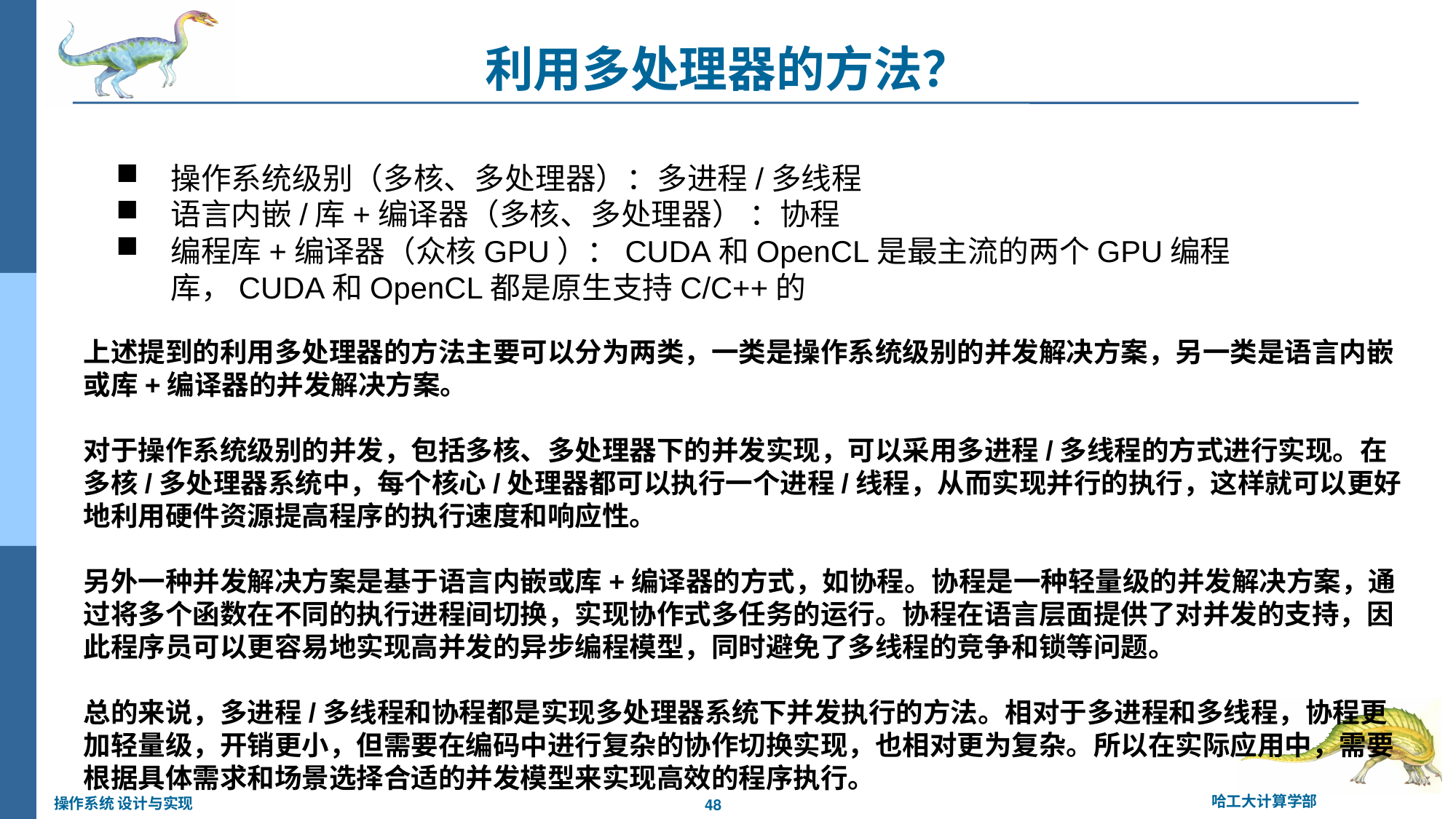

利用多处理器的方法？
操作系统级别（多核、多处理器）：多进程/多线程
语言内嵌/库+编译器（多核、多处理器） ：协程
编程库+编译器（众核GPU）：CUDA和OpenCL是最主流的两个GPU编程库，CUDA和OpenCL都是原生支持C/C++的
上述提到的利用多处理器的方法主要可以分为两类，一类是操作系统级别的并发解决方案，另一类是语言内嵌或库+编译器的并发解决方案。

对于操作系统级别的并发，包括多核、多处理器下的并发实现，可以采用多进程/多线程的方式进行实现。在多核/多处理器系统中，每个核心/处理器都可以执行一个进程/线程，从而实现并行的执行，这样就可以更好地利用硬件资源提高程序的执行速度和响应性。

另外一种并发解决方案是基于语言内嵌或库+编译器的方式，如协程。协程是一种轻量级的并发解决方案，通过将多个函数在不同的执行进程间切换，实现协作式多任务的运行。协程在语言层面提供了对并发的支持，因此程序员可以更容易地实现高并发的异步编程模型，同时避免了多线程的竞争和锁等问题。

总的来说，多进程/多线程和协程都是实现多处理器系统下并发执行的方法。相对于多进程和多线程，协程更加轻量级，开销更小，但需要在编码中进行复杂的协作切换实现，也相对更为复杂。所以在实际应用中，需要根据具体需求和场景选择合适的并发模型来实现高效的程序执行。